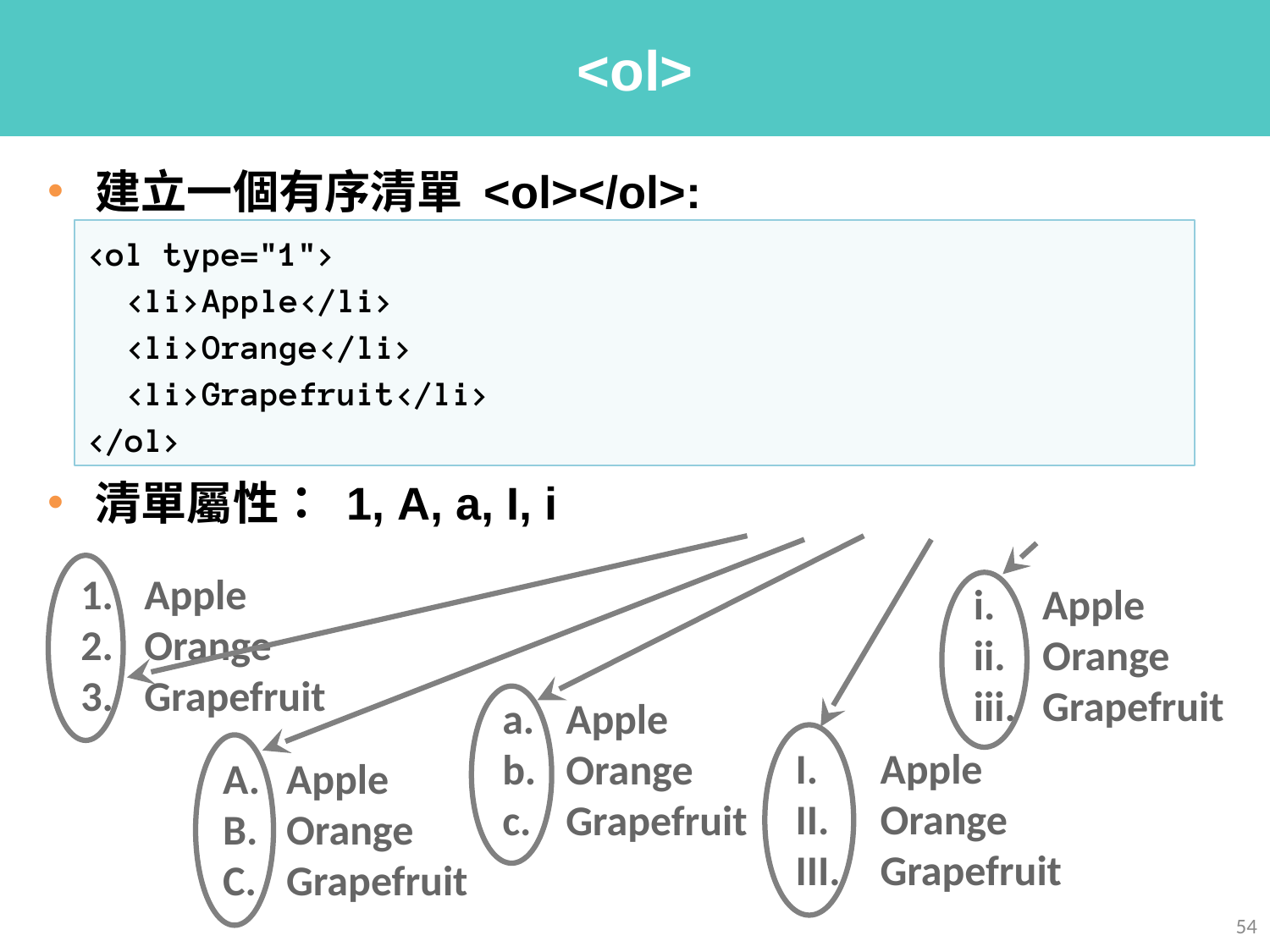

# <ol>
建立一個有序清單 <ol></ol>:

清單屬性： 1, A, a, I, i
<ol type="1">
  <li>Apple</li>
  <li>Orange</li>
  <li>Grapefruit</li>
</ol>

Apple
Orange
Grapefruit
Apple
Orange
Grapefruit

Apple
Orange
Grapefruit

Apple
Orange
Grapefruit
Apple
Orange
Grapefruit
54